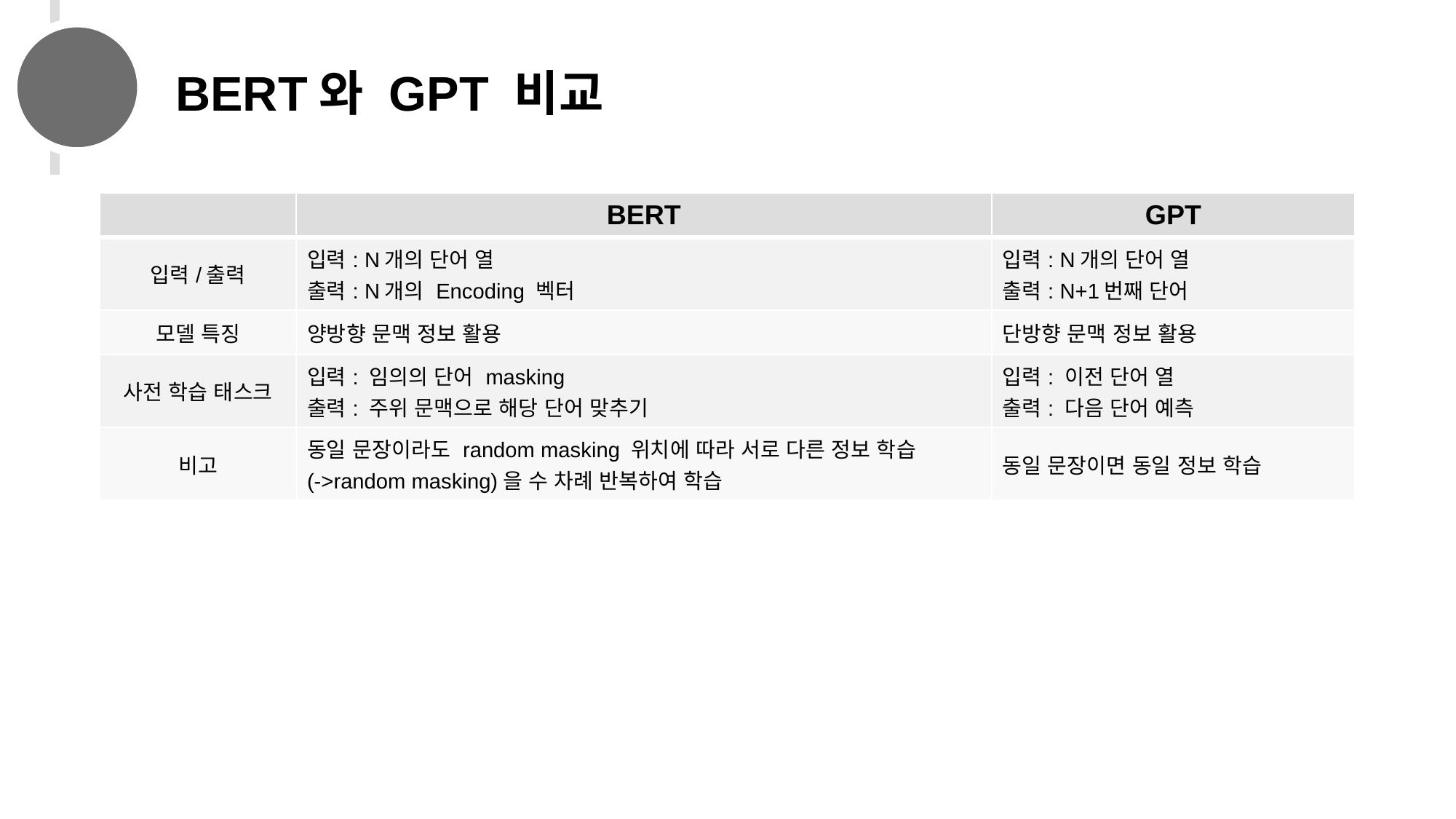

# BERT와 GPT 비교
|  | BERT | GPT |
| --- | --- | --- |
| 입력/출력 | 입력: N개의 단어 열 출력: N개의 Encoding 벡터 | 입력: N개의 단어 열 출력: N+1번째 단어 |
| 모델 특징 | 양방향 문맥 정보 활용 | 단방향 문맥 정보 활용 |
| 사전 학습 태스크 | 입력: 임의의 단어 masking 출력: 주위 문맥으로 해당 단어 맞추기 | 입력: 이전 단어 열 출력: 다음 단어 예측 |
| 비고 | 동일 문장이라도 random masking 위치에 따라 서로 다른 정보 학습 (->random masking)을 수 차례 반복하여 학습 | 동일 문장이면 동일 정보 학습 |